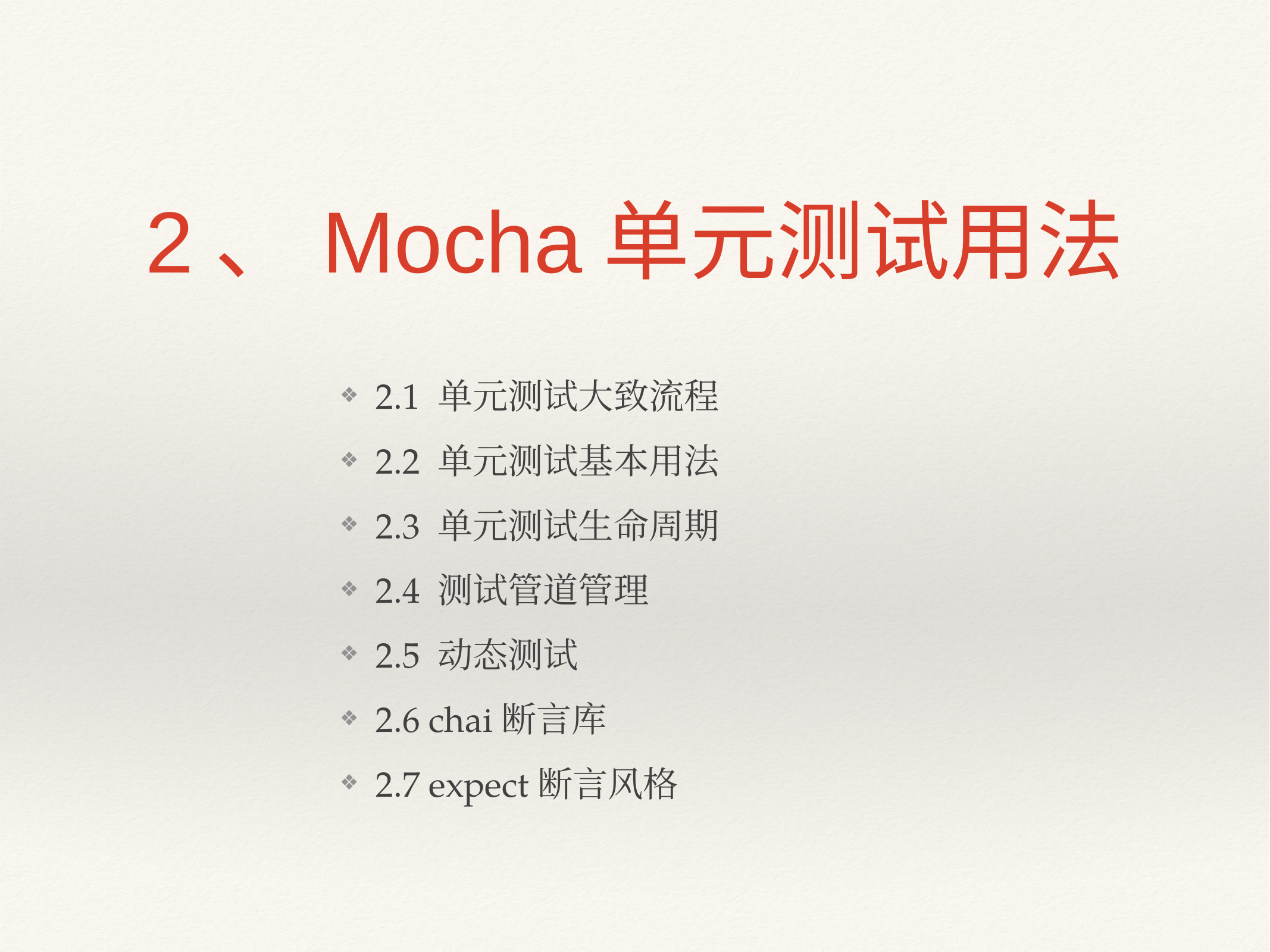

10
# 2、Mocha单元测试用法
2.1 单元测试大致流程
2.2 单元测试基本用法
2.3 单元测试生命周期
2.4 测试管道管理
2.5 动态测试
2.6 chai断言库
2.7 expect断言风格